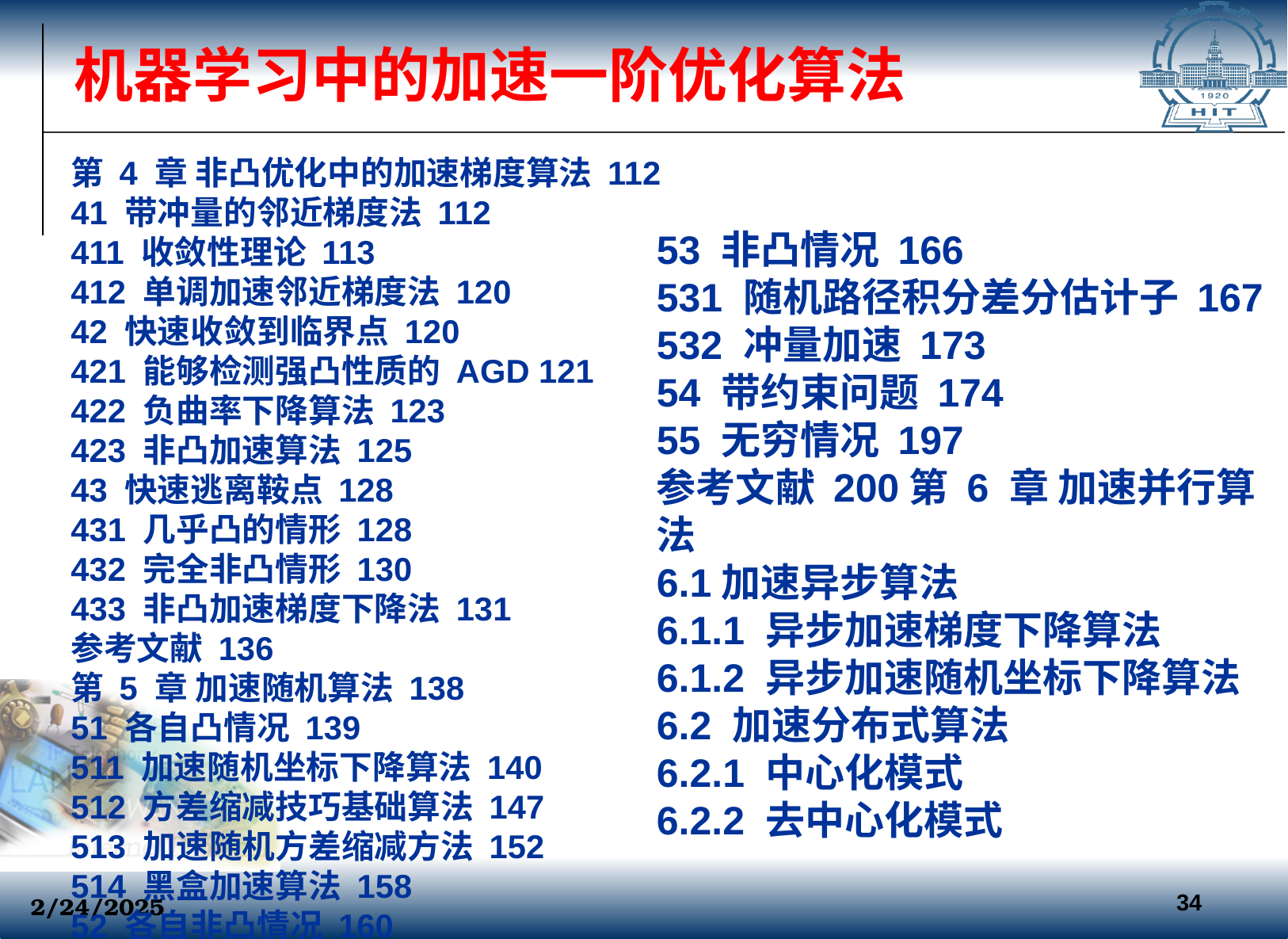

# 机器学习中的加速一阶优化算法
第 4 章 非凸优化中的加速梯度算法 112
41 带冲量的邻近梯度法 112
411 收敛性理论 113
412 单调加速邻近梯度法 120
42 快速收敛到临界点 120
421 能够检测强凸性质的 AGD 121
422 负曲率下降算法 123
423 非凸加速算法 125
43 快速逃离鞍点 128
431 几乎凸的情形 128
432 完全非凸情形 130
433 非凸加速梯度下降法 131
参考文献 136
第 5 章 加速随机算法 138
51 各自凸情况 139
511 加速随机坐标下降算法 140
512 方差缩减技巧基础算法 147
513 加速随机方差缩减方法 152
514 黑盒加速算法 158
52 各自非凸情况 160
53 非凸情况 166
531 随机路径积分差分估计子 167
532 冲量加速 173
54 带约束问题 174
55 无穷情况 197
参考文献 200第 6 章 加速并行算法
6.1加速异步算法
6.1.1 异步加速梯度下降算法
6.1.2 异步加速随机坐标下降算法
6.2 加速分布式算法
6.2.1 中心化模式
6.2.2 去中心化模式